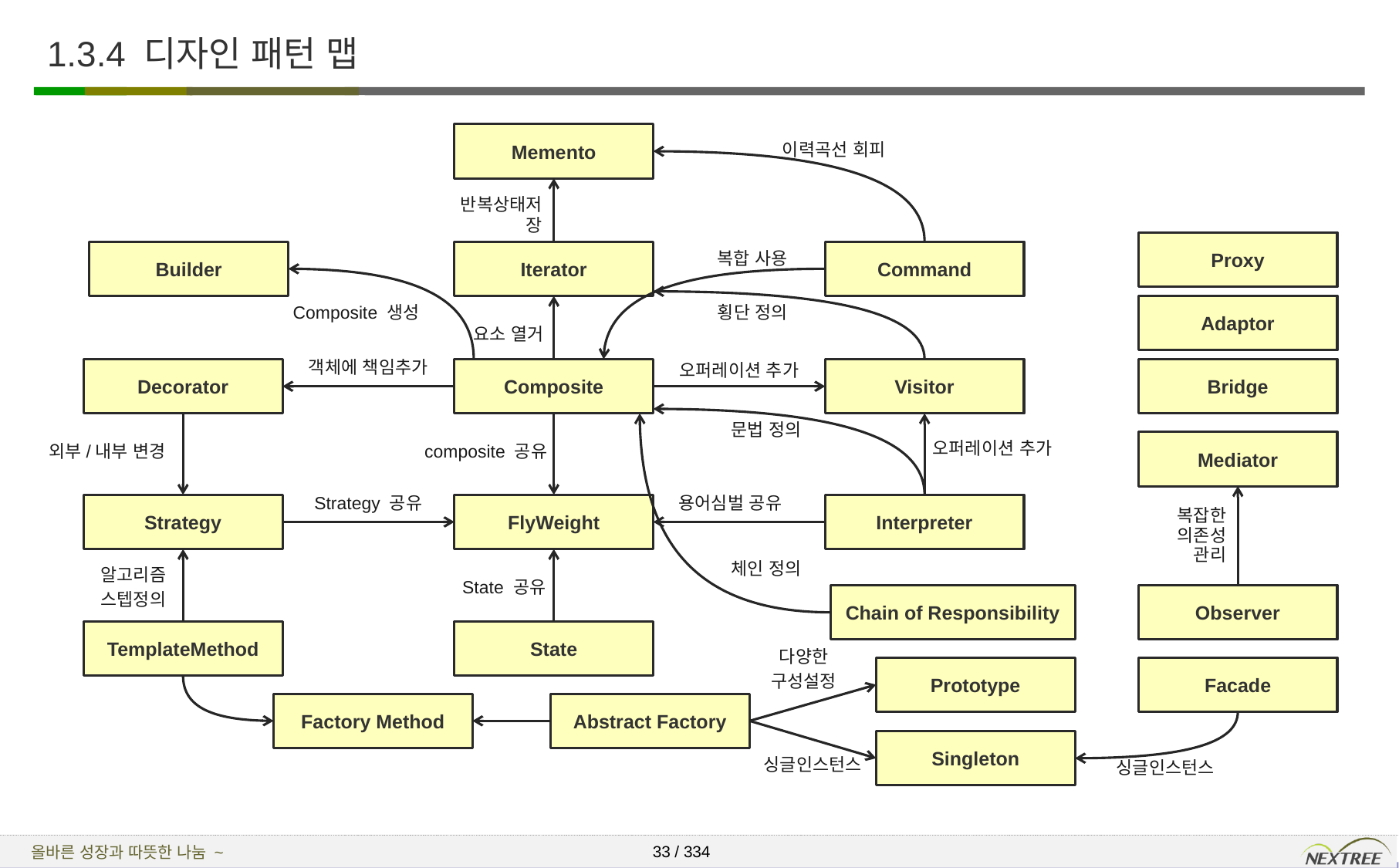

# 1.3.4 디자인 패턴 맵
Memento
이력곡선 회피
반복상태저장
Proxy
Builder
Iterator
복합 사용
Command

Composite 생성
횡단 정의
Adaptor
요소 열거
객체에 책임추가
오퍼레이션 추가
Decorator
Composite

Visitor
Bridge

문법 정의
오퍼레이션 추가
Mediator
외부/내부 변경
composite 공유
Strategy 공유
용어심벌 공유
Strategy
FlyWeight
Interpreter
복잡한
의존성
관리
체인 정의
알고리즘
스텝정의
State 공유
Chain of Responsibility
Observer
TemplateMethod
State
다양한
구성설정
Prototype
Facade
Factory Method
Abstract Factory
Singleton
싱글인스턴스
싱글인스턴스